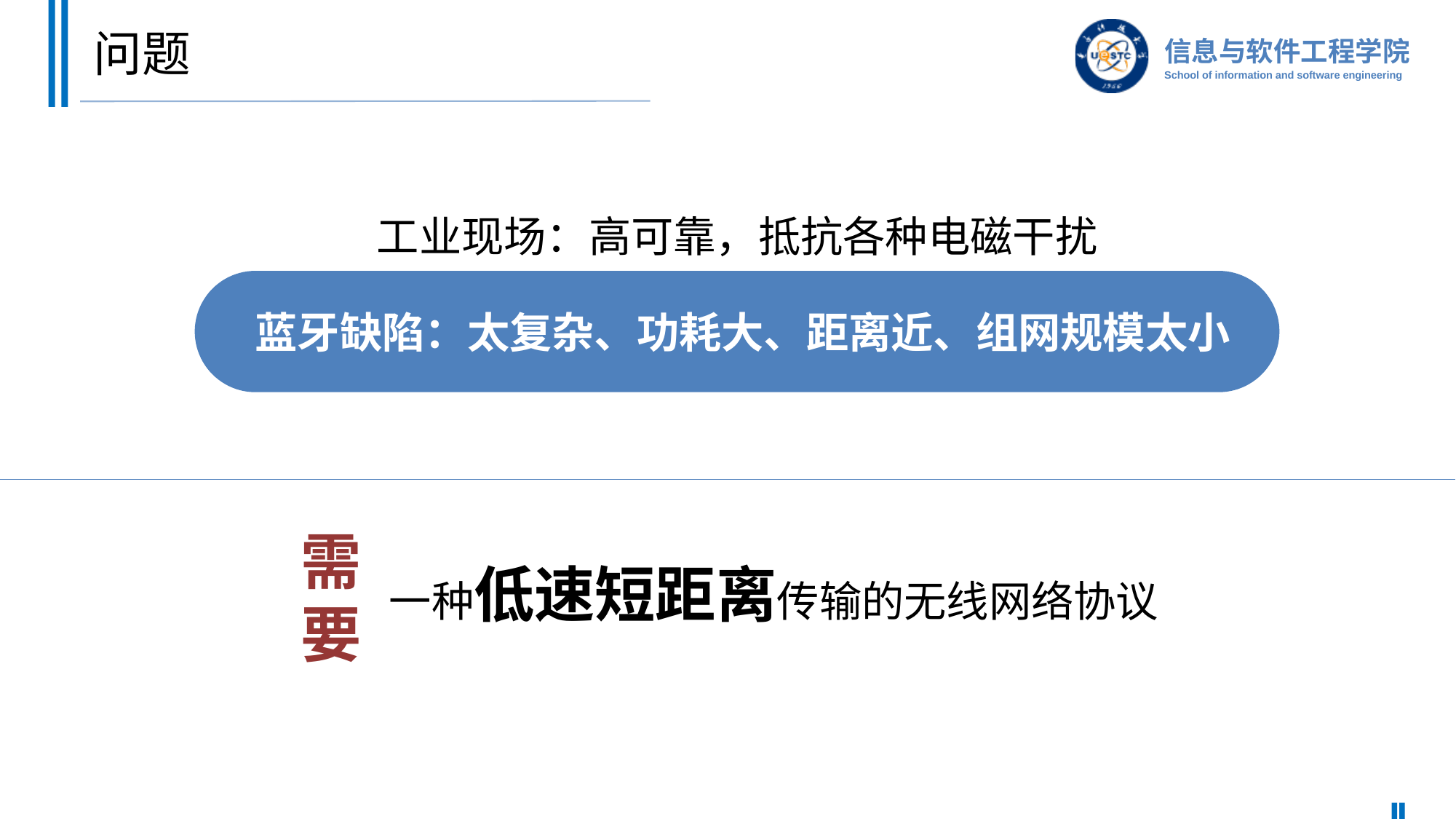

# 问题
工业现场：高可靠，抵抗各种电磁干扰

蓝牙缺陷：太复杂、功耗大、距离近、组网规模太小
需
要
一种低速短距离传输的无线网络协议